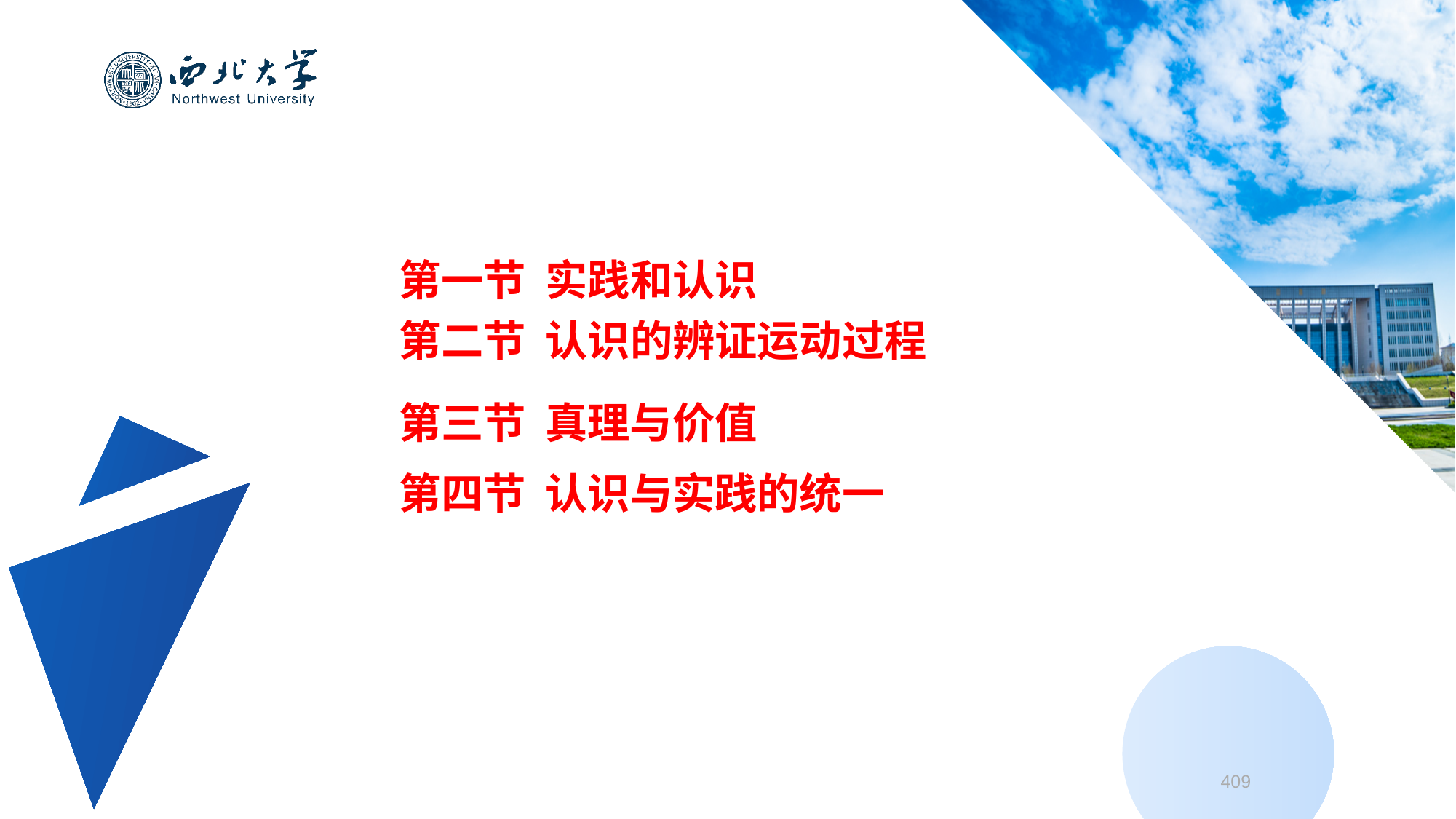

第一节  实践和认识
第二节  认识的辨证运动过程
第三节  真理与价值
第四节  认识与实践的统一
409